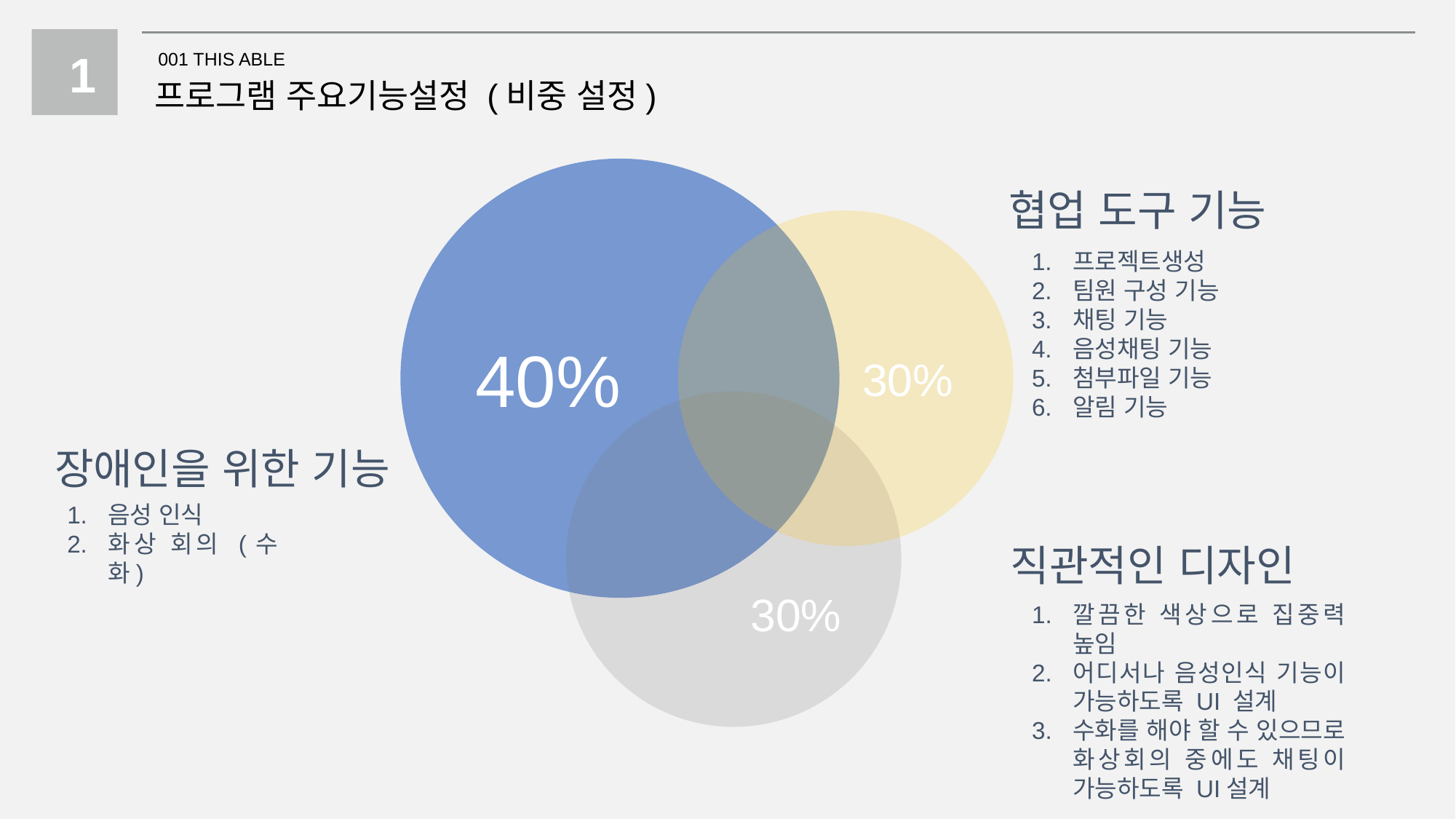

1
001 THIS ABLE
프로그램 주요기능설정 (비중 설정)
40%
 30%

30%
협업 도구 기능
프로젝트생성
팀원 구성 기능
채팅 기능
음성채팅 기능
첨부파일 기능
알림 기능
장애인을 위한 기능
음성 인식
화상 회의 (수화)
직관적인 디자인
깔끔한 색상으로 집중력 높임
어디서나 음성인식 기능이 가능하도록 UI 설계
수화를 해야 할 수 있으므로 화상회의 중에도 채팅이 가능하도록 UI설계